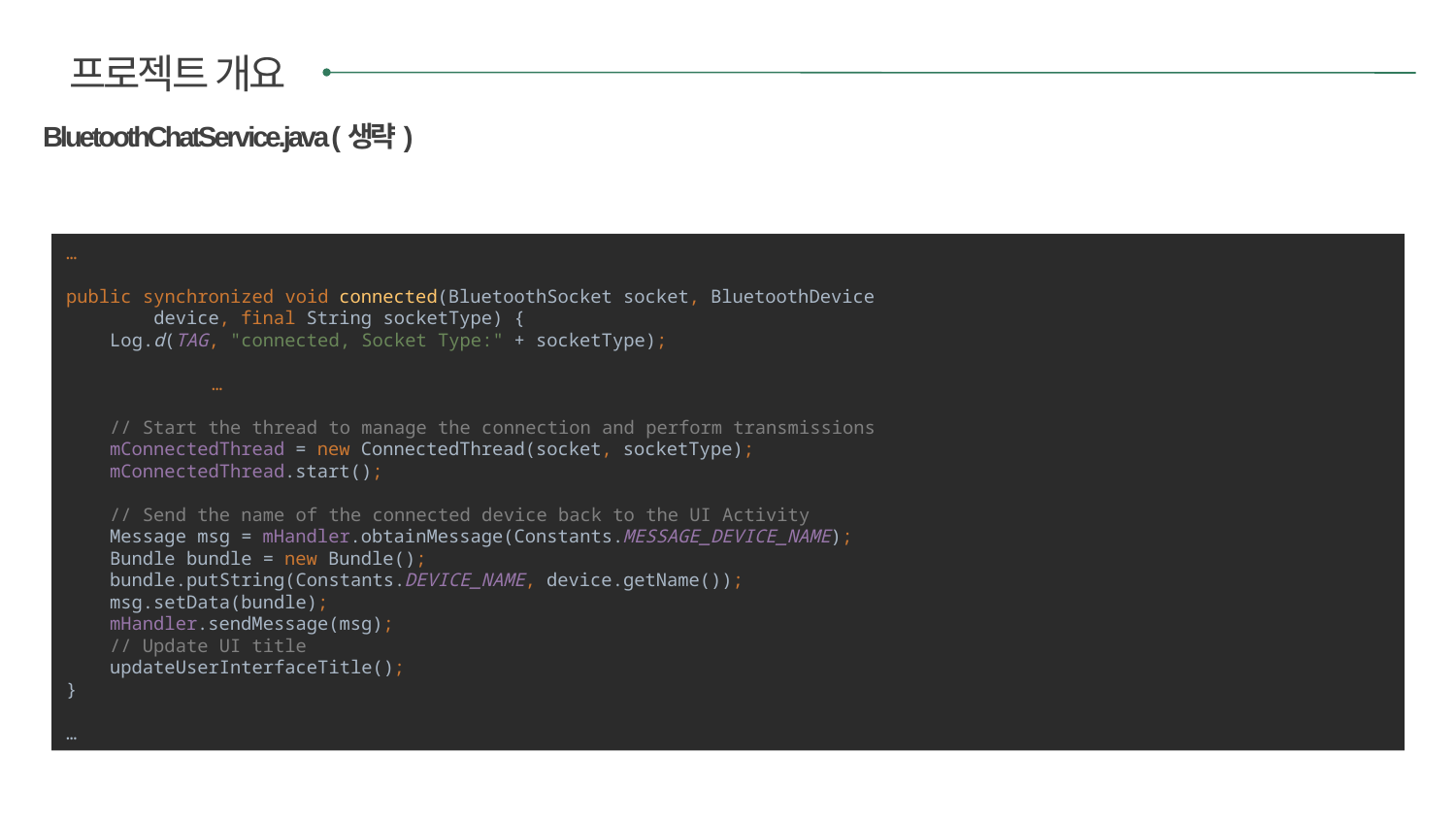

프로젝트 개요
BluetoothChatService.java (생략)
…

public synchronized void connected(BluetoothSocket socket, BluetoothDevice
        device, final String socketType) {
    Log.d(TAG, "connected, Socket Type:" + socketType);
	…
    // Start the thread to manage the connection and perform transmissions
    mConnectedThread = new ConnectedThread(socket, socketType);
    mConnectedThread.start();
    // Send the name of the connected device back to the UI Activity
    Message msg = mHandler.obtainMessage(Constants.MESSAGE_DEVICE_NAME);
    Bundle bundle = new Bundle();
    bundle.putString(Constants.DEVICE_NAME, device.getName());
    msg.setData(bundle);
    mHandler.sendMessage(msg);
    // Update UI title
    updateUserInterfaceTitle();
}

…